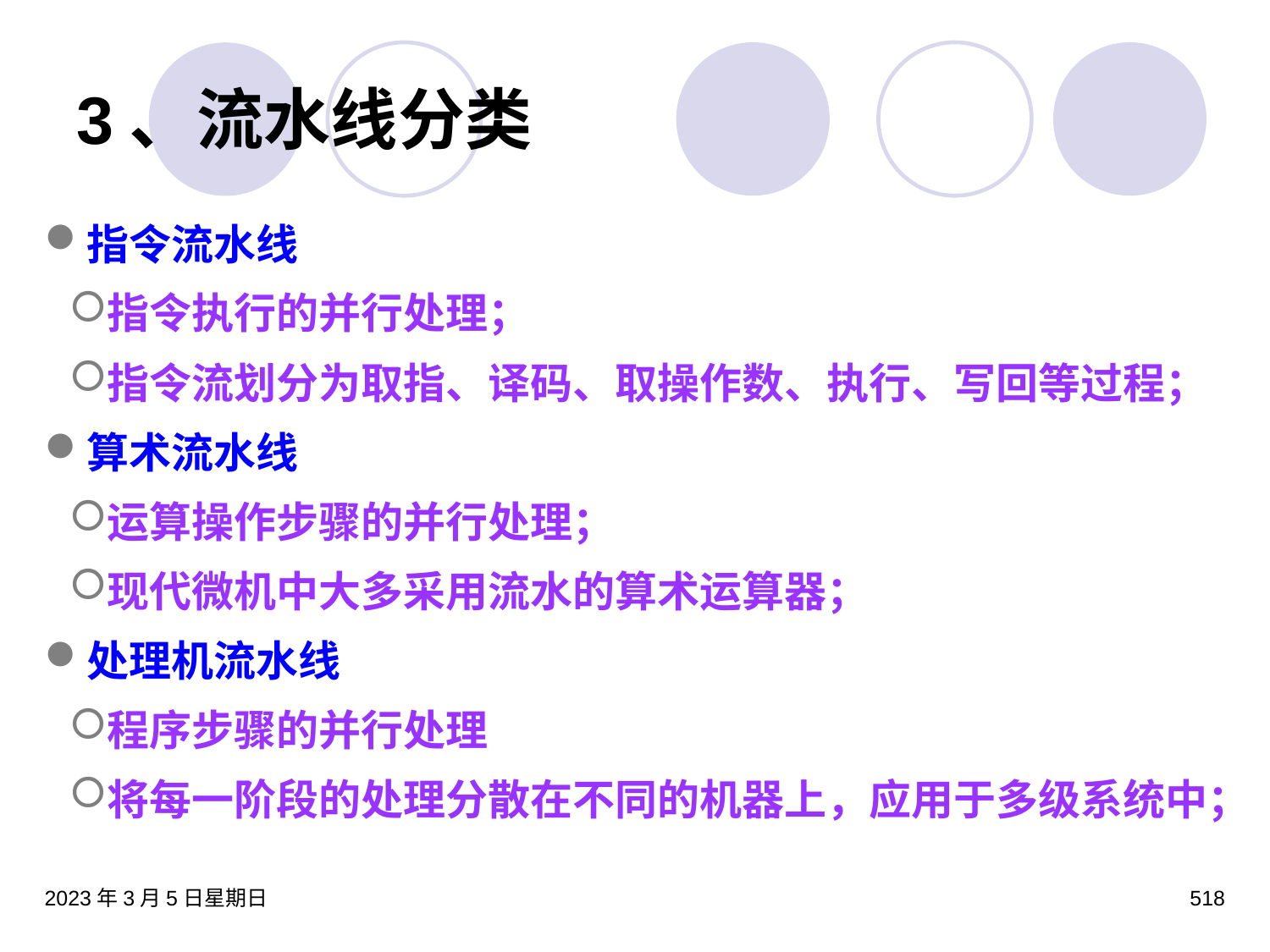

# 3、流水线分类
指令流水线
指令执行的并行处理；
指令流划分为取指、译码、取操作数、执行、写回等过程；
算术流水线
运算操作步骤的并行处理；
现代微机中大多采用流水的算术运算器；
处理机流水线
程序步骤的并行处理
将每一阶段的处理分散在不同的机器上，应用于多级系统中；
2023年3月5日星期日
518